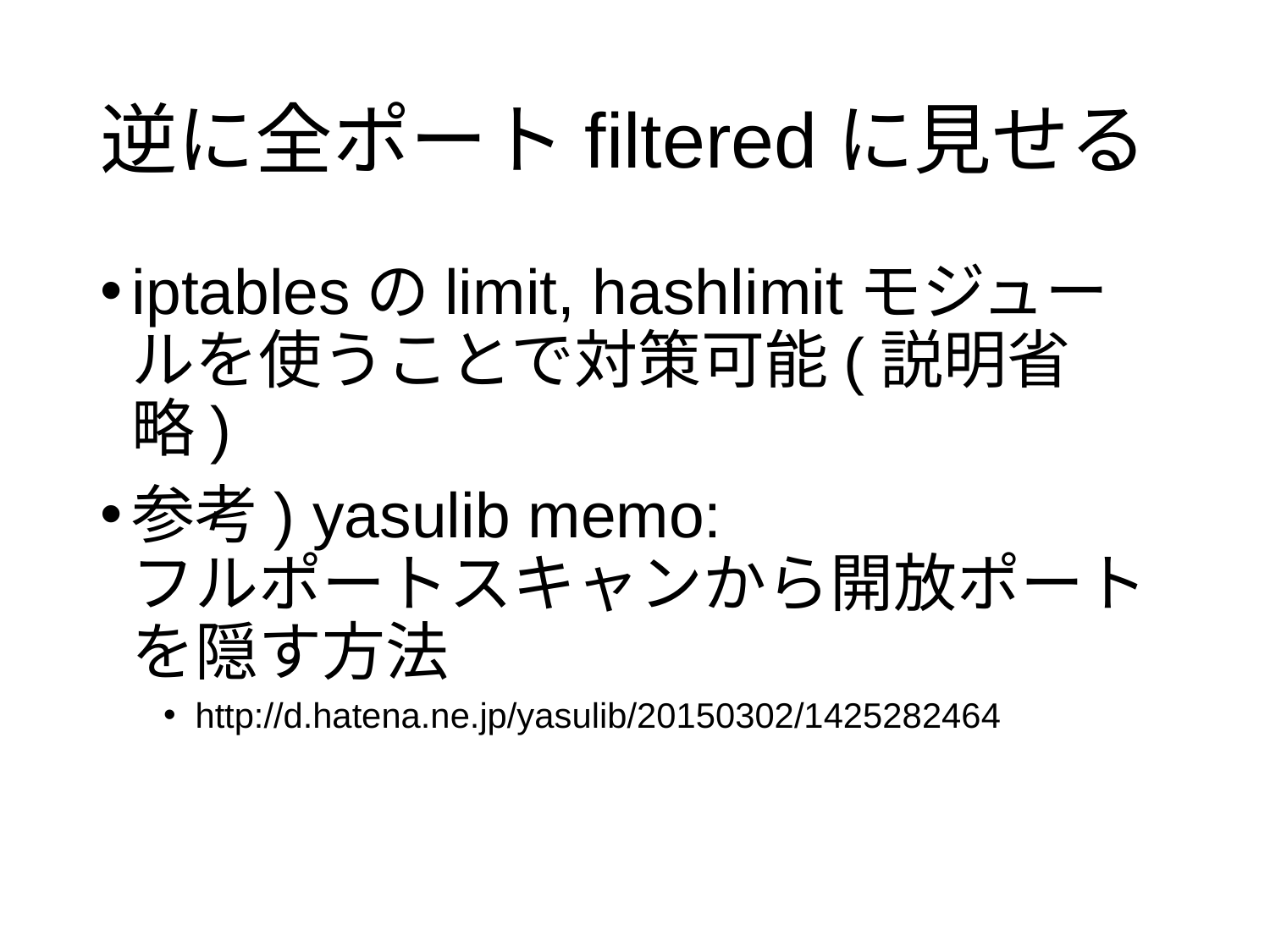

# 逆に全ポートfilteredに見せる
iptablesのlimit, hashlimitモジュールを使うことで対策可能(説明省略)
参考) yasulib memo:
フルポートスキャンから開放ポートを隠す方法
http://d.hatena.ne.jp/yasulib/20150302/1425282464